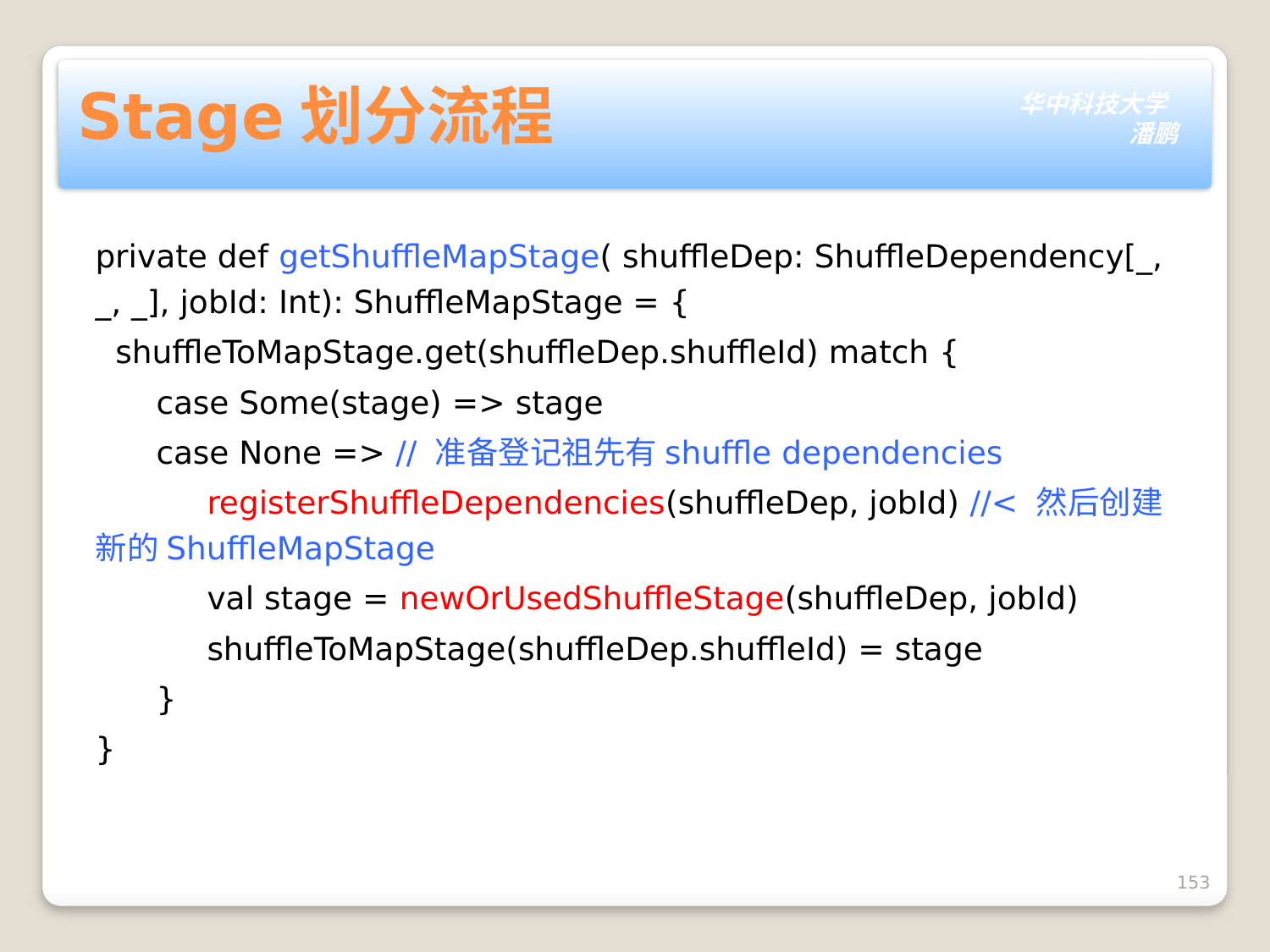

# Stage划分流程
private def getShuffleMapStage( shuffleDep: ShuffleDependency[_, _, _], jobId: Int): ShuffleMapStage = {
  shuffleToMapStage.get(shuffleDep.shuffleId) match {
      case Some(stage) => stage
      case None => // 准备登记祖先有shuffle dependencies
           registerShuffleDependencies(shuffleDep, jobId) //< 然后创建新的ShuffleMapStage
           val stage = newOrUsedShuffleStage(shuffleDep, jobId)
           shuffleToMapStage(shuffleDep.shuffleId) = stage
      }
}
153